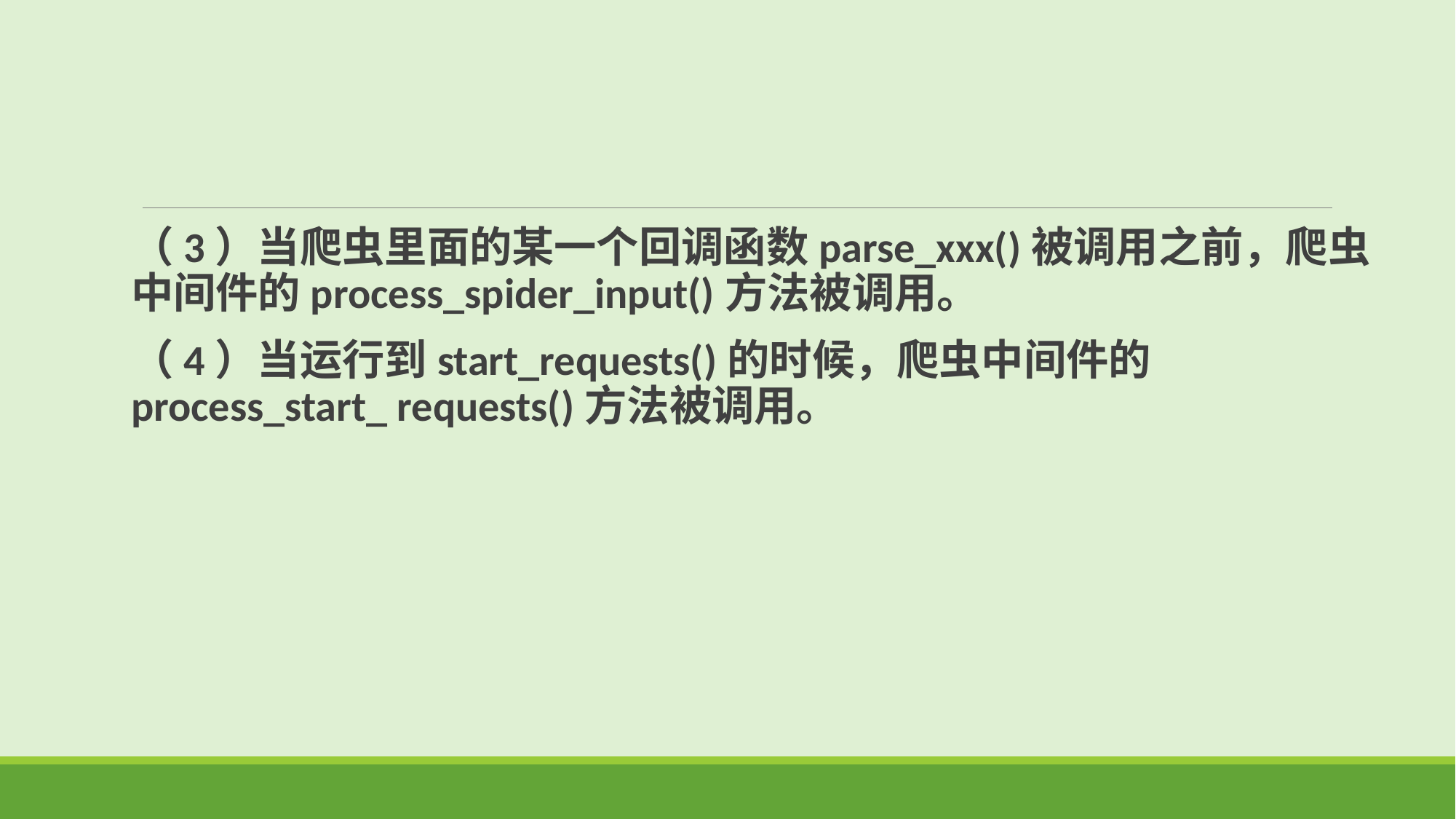

（3）当爬虫里面的某一个回调函数parse_xxx()被调用之前，爬虫中间件的process_spider_input()方法被调用。
（4）当运行到start_requests()的时候，爬虫中间件的process_start_ requests()方法被调用。